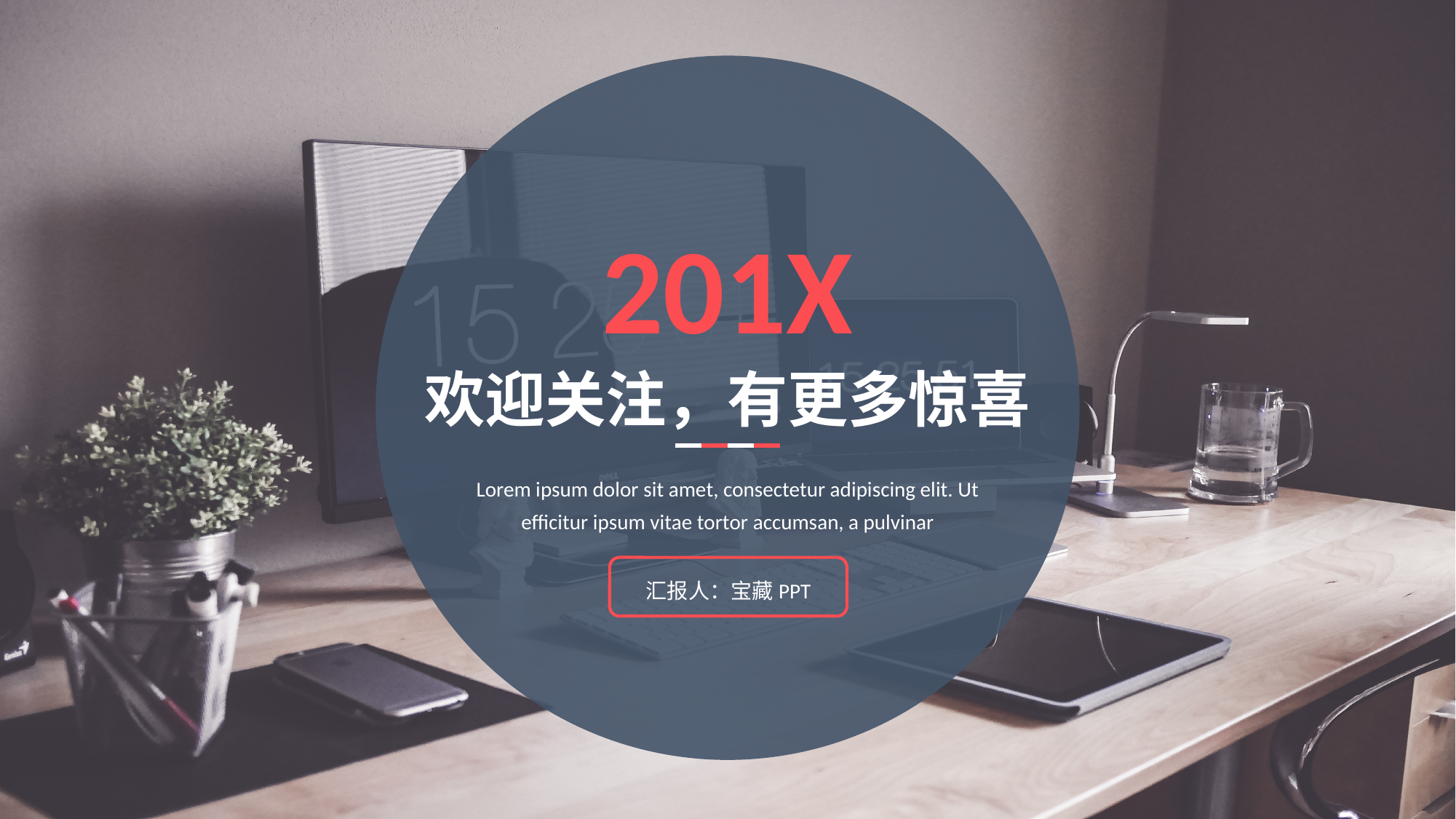

201X
欢迎关注，有更多惊喜

Lorem ipsum dolor sit amet, consectetur adipiscing elit. Ut efficitur ipsum vitae tortor accumsan, a pulvinar
汇报人：宝藏PPT